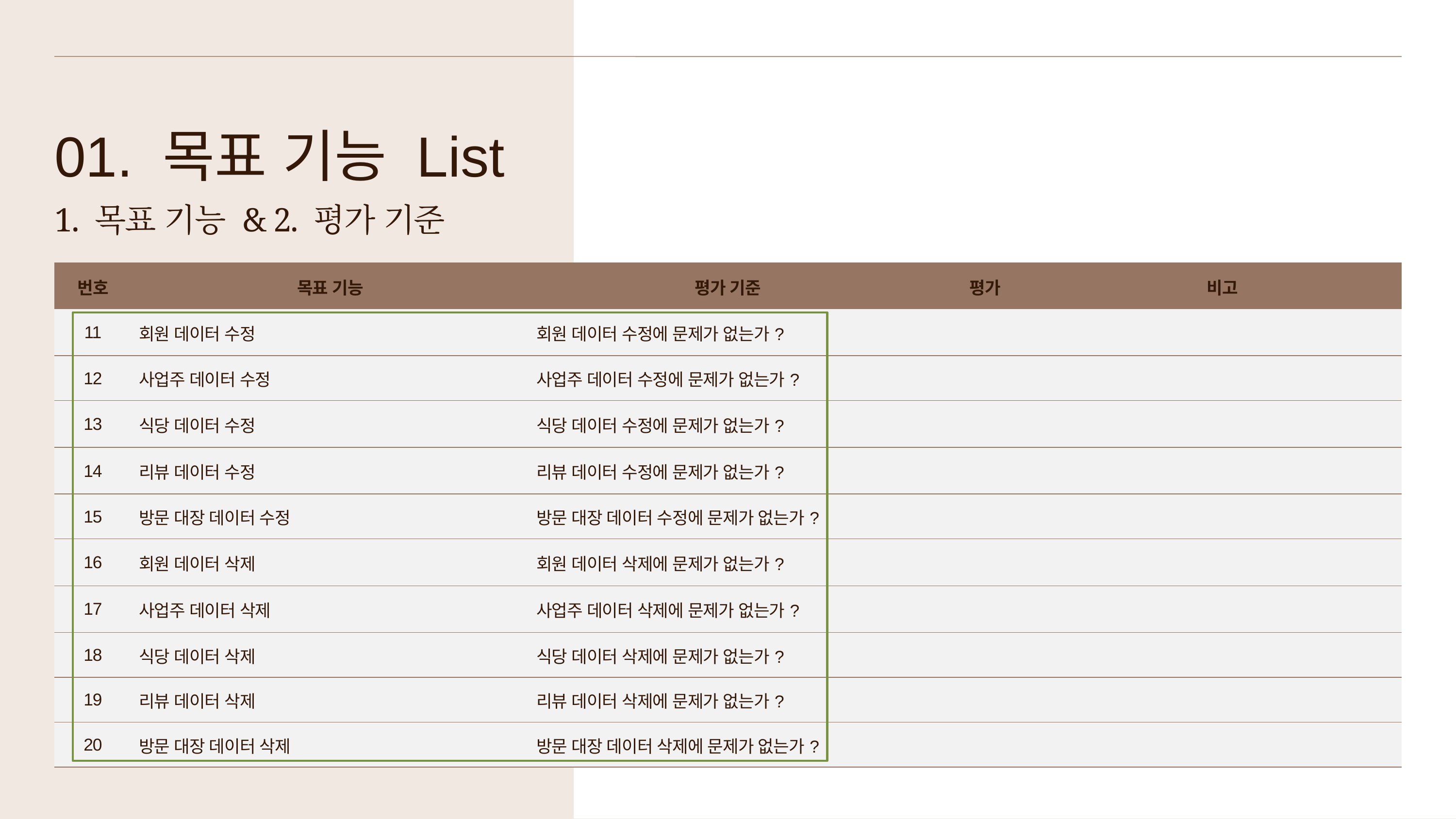

01. 목표 기능 List
1. 목표 기능 & 2. 평가 기준
| 번호 | 목표 기능 | 평가 기준 | 평가 | 비고 |
| --- | --- | --- | --- | --- |
| 11 | 회원 데이터 수정 | 회원 데이터 수정에 문제가 없는가? |  |  |
| 12 | 사업주 데이터 수정 | 사업주 데이터 수정에 문제가 없는가? |  |  |
| 13 | 식당 데이터 수정 | 식당 데이터 수정에 문제가 없는가? |  |  |
| 14 | 리뷰 데이터 수정 | 리뷰 데이터 수정에 문제가 없는가? |  |  |
| 15 | 방문 대장 데이터 수정 | 방문 대장 데이터 수정에 문제가 없는가? |  |  |
| 16 | 회원 데이터 삭제 | 회원 데이터 삭제에 문제가 없는가? |  |  |
| 17 | 사업주 데이터 삭제 | 사업주 데이터 삭제에 문제가 없는가? |  |  |
| 18 | 식당 데이터 삭제 | 식당 데이터 삭제에 문제가 없는가? |  |  |
| 19 | 리뷰 데이터 삭제 | 리뷰 데이터 삭제에 문제가 없는가? |  |  |
| 20 | 방문 대장 데이터 삭제 | 방문 대장 데이터 삭제에 문제가 없는가? |  |  |